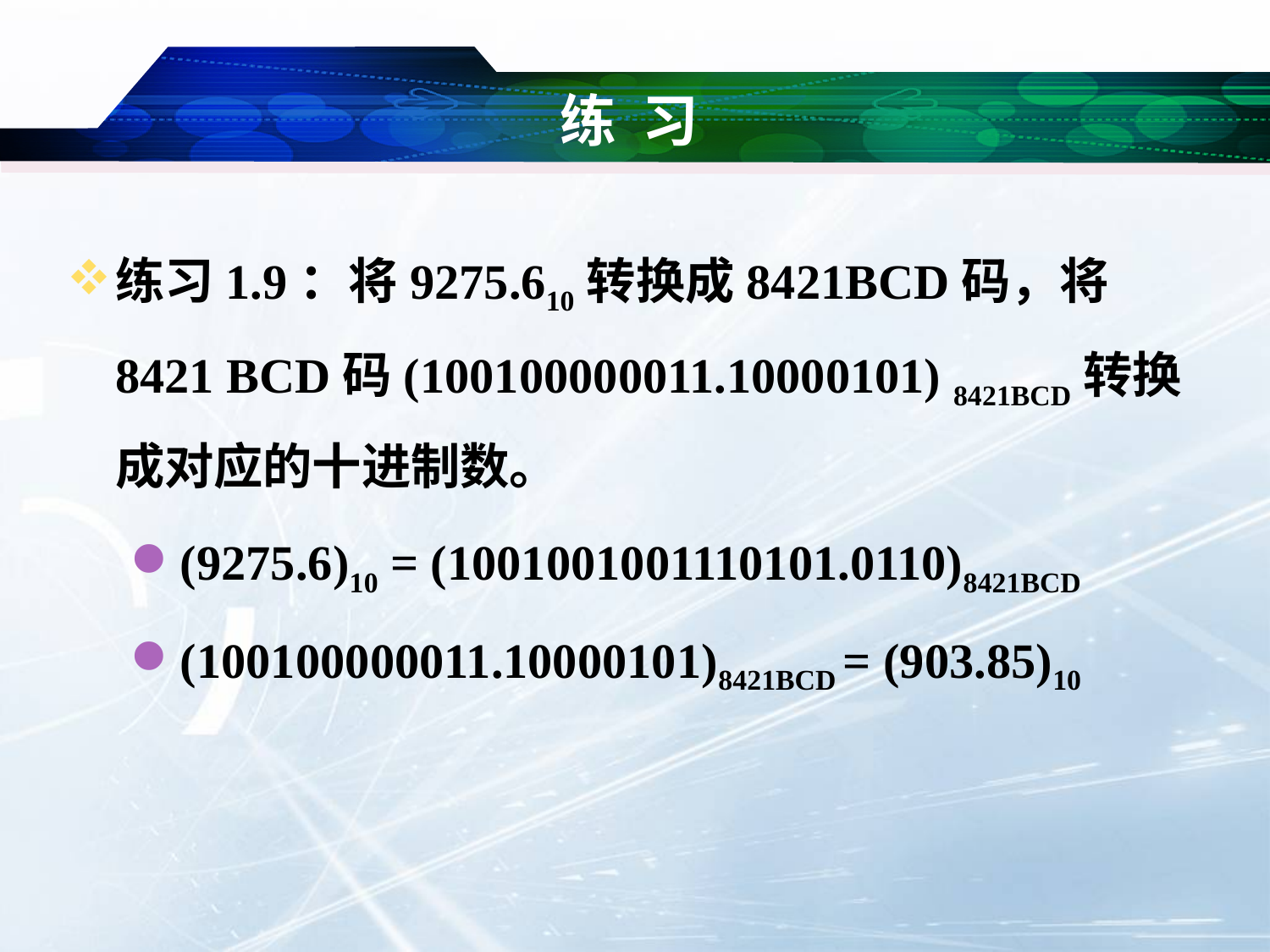

# 练  习
练习1.9：将9275.610转换成8421BCD码，将8421 BCD码(100100000011.10000101) 8421BCD转换成对应的十进制数。
(9275.6)10 = (1001001001110101.0110)8421BCD
(100100000011.10000101)8421BCD = (903.85)10